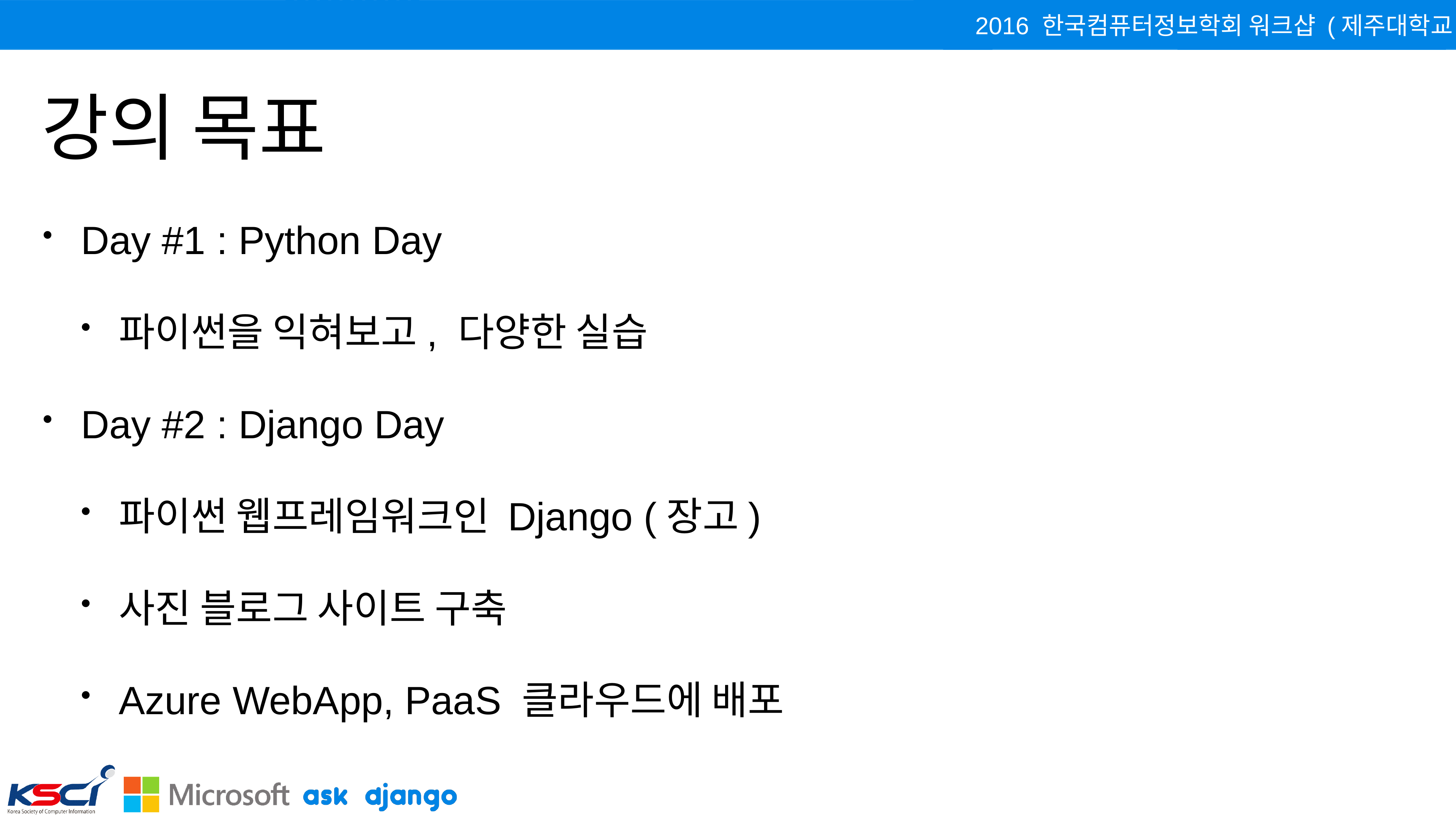

# 강의 목표
Day #1 : Python Day
파이썬을 익혀보고, 다양한 실습
Day #2 : Django Day
파이썬 웹프레임워크인 Django (장고)
사진 블로그 사이트 구축
Azure WebApp, PaaS 클라우드에 배포